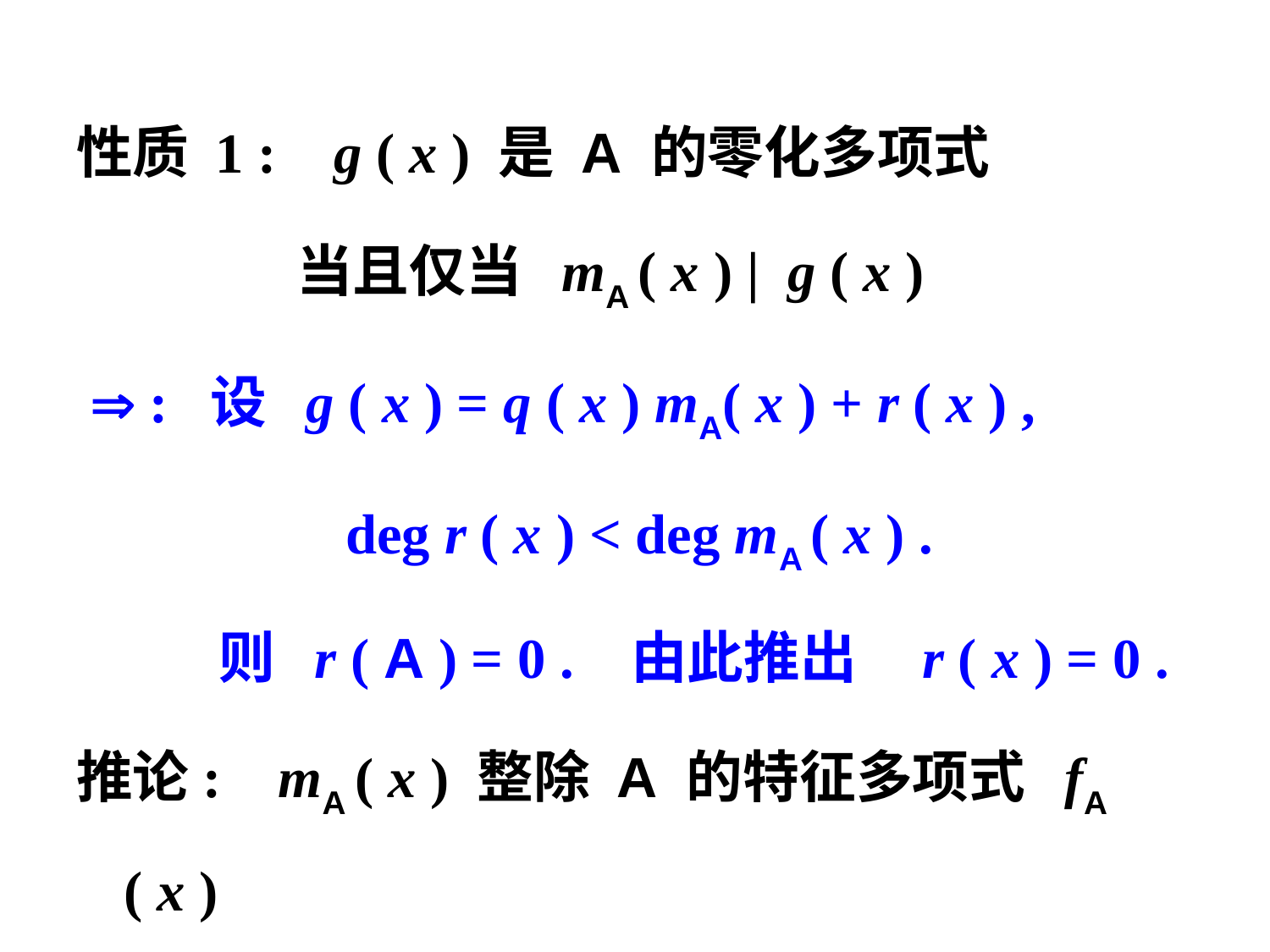

性质 1 :    g ( x ) 是 A 的零化多项式
                当且仅当  mA ( x ) |  g ( x )
 ⇒ :  设  g ( x ) = q ( x ) mA( x ) + r ( x ) ,
                   deg r ( x ) < deg mA ( x ) .
          则  r ( A ) = 0 .   由此推出    r ( x ) = 0 .
推论:    mA ( x ) 整除 A 的特征多项式  fA ( x )